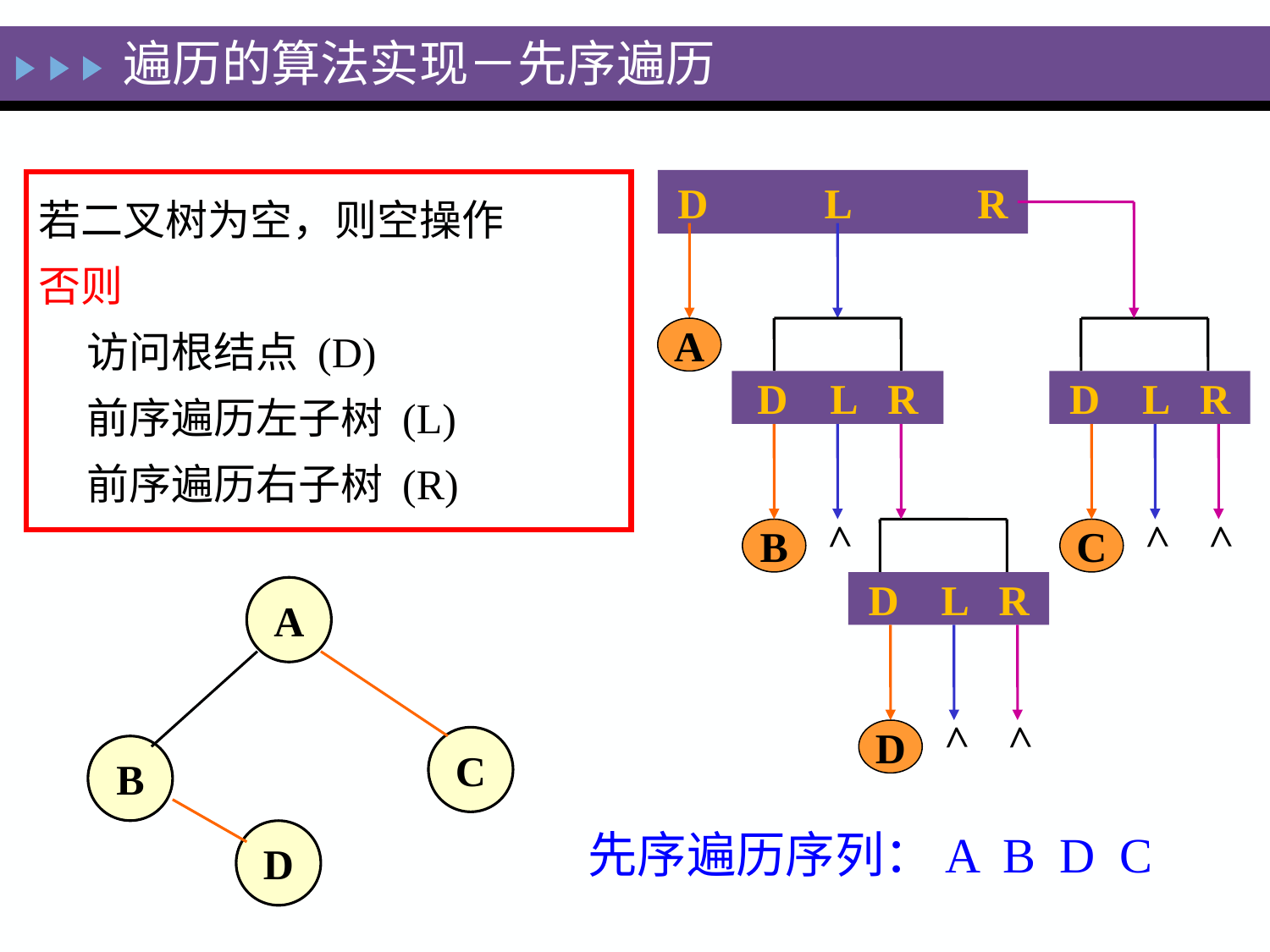

遍历的算法实现－先序遍历
D           L            R
若二叉树为空，则空操作
否则
访问根结点 (D)
前序遍历左子树 (L)
前序遍历右子树 (R)

D    L   R

A

D    L   R

B

>

D    L   R

C

>

>
A

C
B

D

D

>

>
先序遍历序列：A  B  D  C